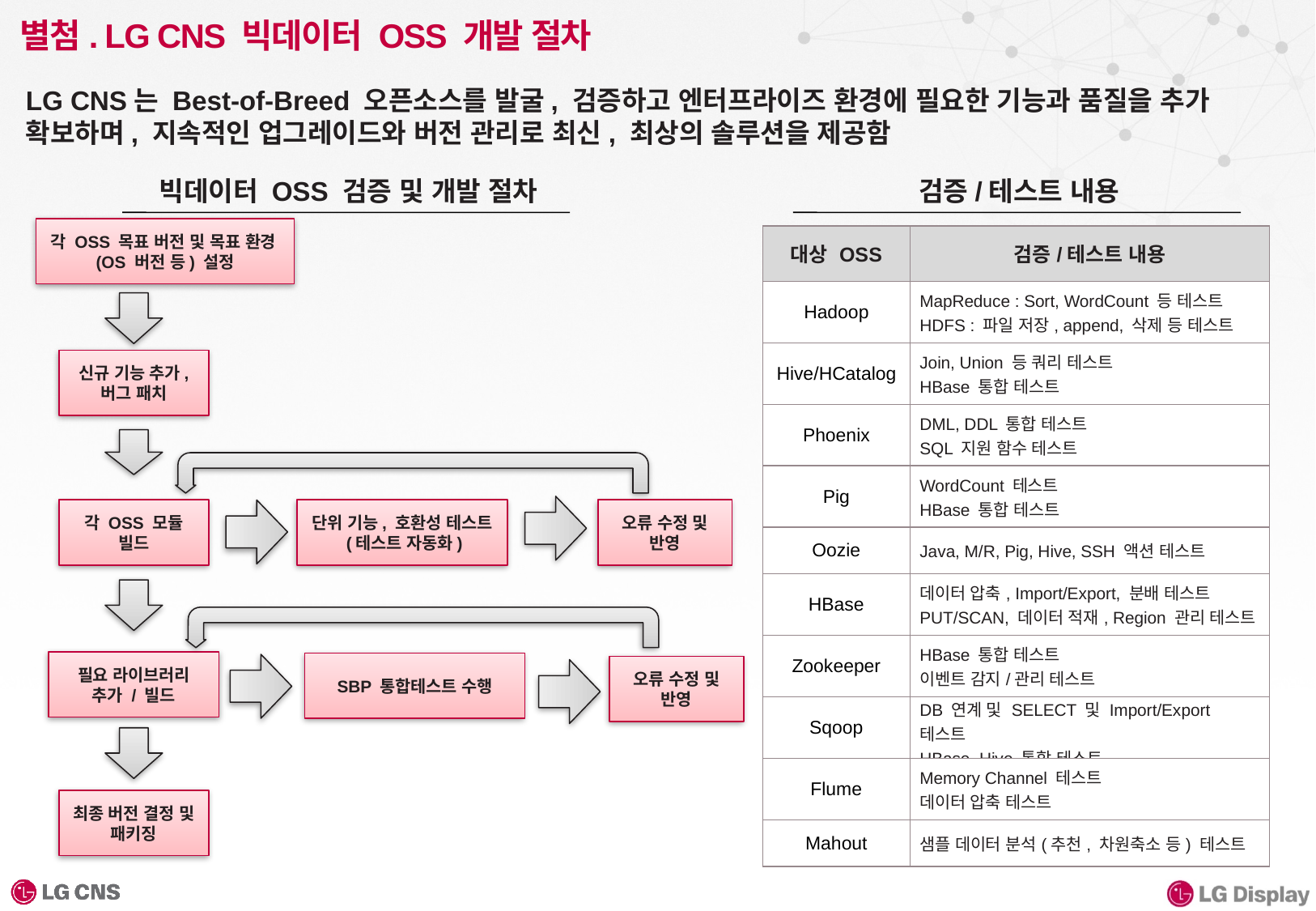

# 별첨. LG CNS 빅데이터 OSS 개발 절차
LG CNS는 Best-of-Breed 오픈소스를 발굴, 검증하고 엔터프라이즈 환경에 필요한 기능과 품질을 추가 확보하며, 지속적인 업그레이드와 버전 관리로 최신, 최상의 솔루션을 제공함
빅데이터 OSS 검증 및 개발 절차

검증/테스트 내용

각 OSS 목표 버전 및 목표 환경(OS 버전 등) 설정
| 대상 OSS | 검증/테스트 내용 |
| --- | --- |
| Hadoop | MapReduce : Sort, WordCount 등 테스트 HDFS : 파일 저장, append, 삭제 등 테스트 |
| Hive/HCatalog | Join, Union 등 쿼리 테스트 HBase 통합 테스트 |
| Phoenix | DML, DDL 통합 테스트 SQL 지원 함수 테스트 |
| Pig | WordCount 테스트 HBase 통합 테스트 |
| Oozie | Java, M/R, Pig, Hive, SSH 액션 테스트 |
| HBase | 데이터 압축, Import/Export, 분배 테스트 PUT/SCAN, 데이터 적재, Region 관리 테스트 |
| Zookeeper | HBase 통합 테스트 이벤트 감지/관리 테스트 |
| Sqoop | DB 연계 및 SELECT 및 Import/Export 테스트 HBase, Hive 통합 테스트 |
| Flume | Memory Channel 테스트 데이터 압축 테스트 |
| Mahout | 샘플 데이터 분석(추천, 차원축소 등) 테스트 |

신규 기능 추가,
버그 패치

각 OSS 모듈
빌드
단위 기능, 호환성 테스트
 (테스트 자동화)
오류 수정 및
반영

필요 라이브러리
추가 / 빌드
SBP 통합테스트 수행

오류 수정 및 반영

최종 버전 결정 및 패키징